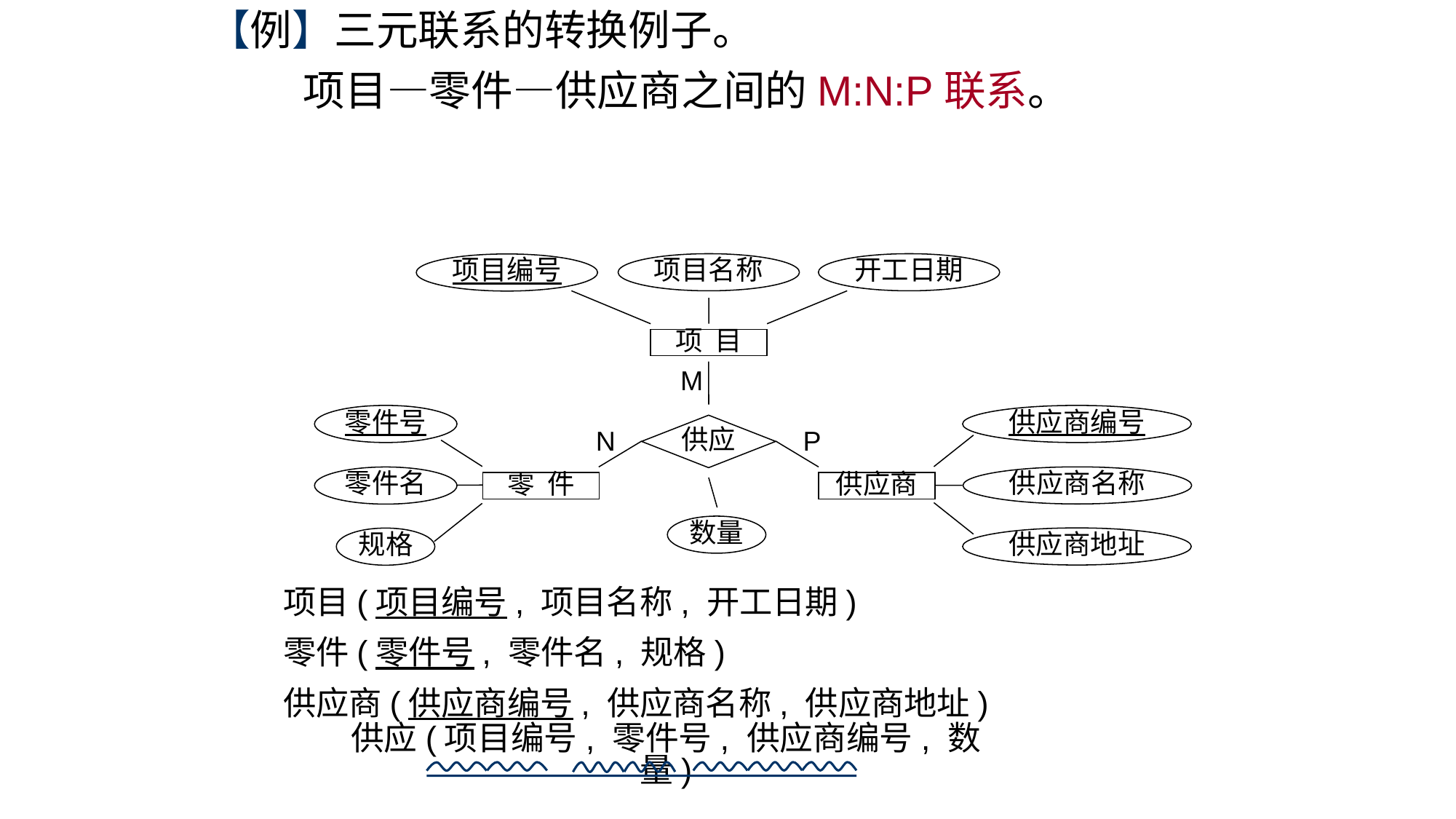

【例】三元联系的转换例子。
         项目—零件—供应商之间的M:N:P联系。

         项目(项目编号, 项目名称, 开工日期)
         零件(零件号, 零件名, 规格)
         供应商(供应商编号, 供应商名称, 供应商地址)
项目名称
开工日期
项目编号

项  目

M
零件号
供应商编号
供应
P
N

供应商名称
零件名

零  件
供应商

数量
供应商地址
规格
供应(项目编号, 零件号, 供应商编号, 数量)

36